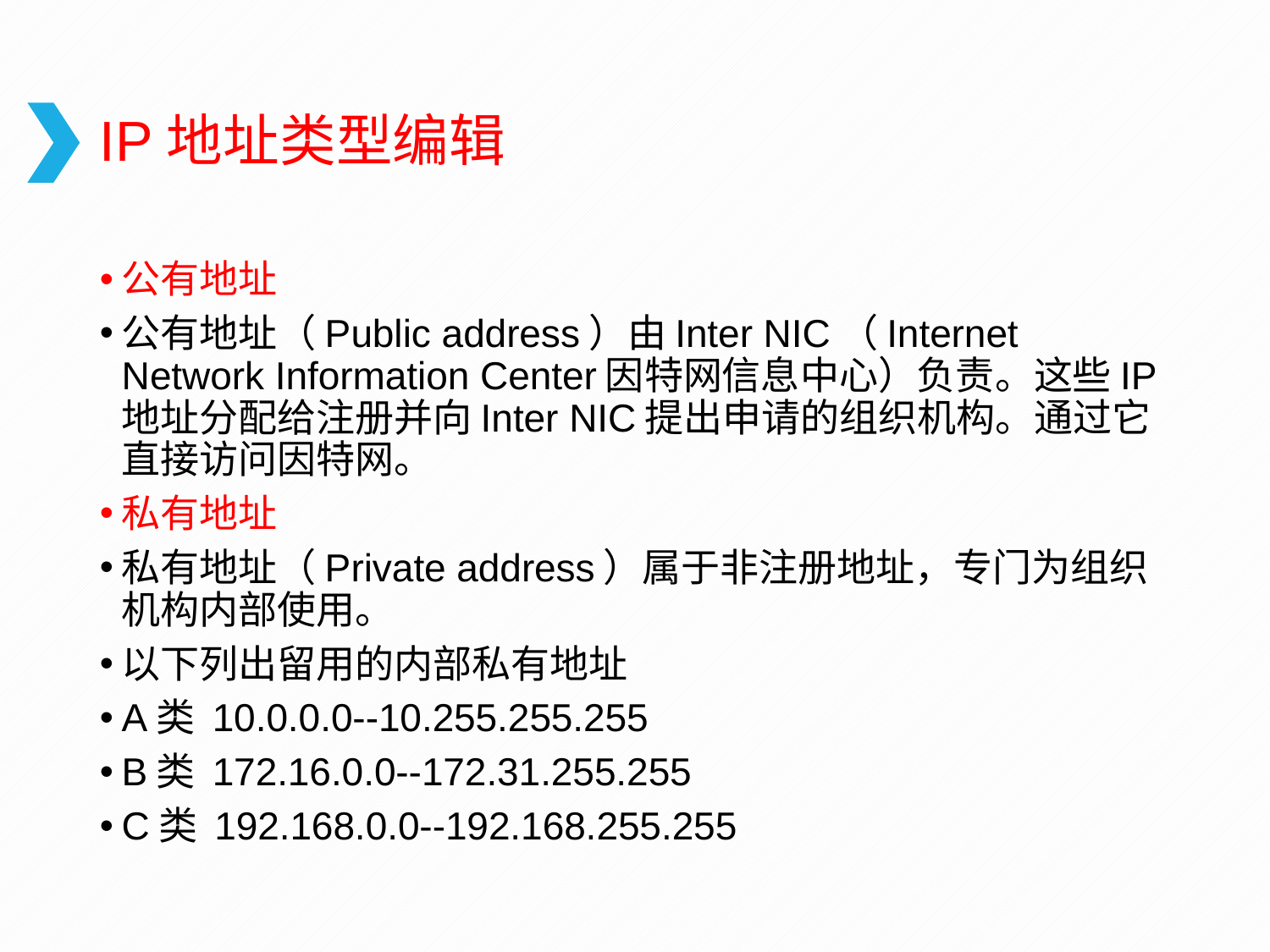

# IP地址类型编辑

公有地址
公有地址（Public address）由Inter NIC（Internet Network Information Center因特网信息中心）负责。这些IP地址分配给注册并向Inter NIC提出申请的组织机构。通过它直接访问因特网。
私有地址
私有地址（Private address）属于非注册地址，专门为组织机构内部使用。
以下列出留用的内部私有地址
A类 10.0.0.0--10.255.255.255
B类 172.16.0.0--172.31.255.255
C类 192.168.0.0--192.168.255.255